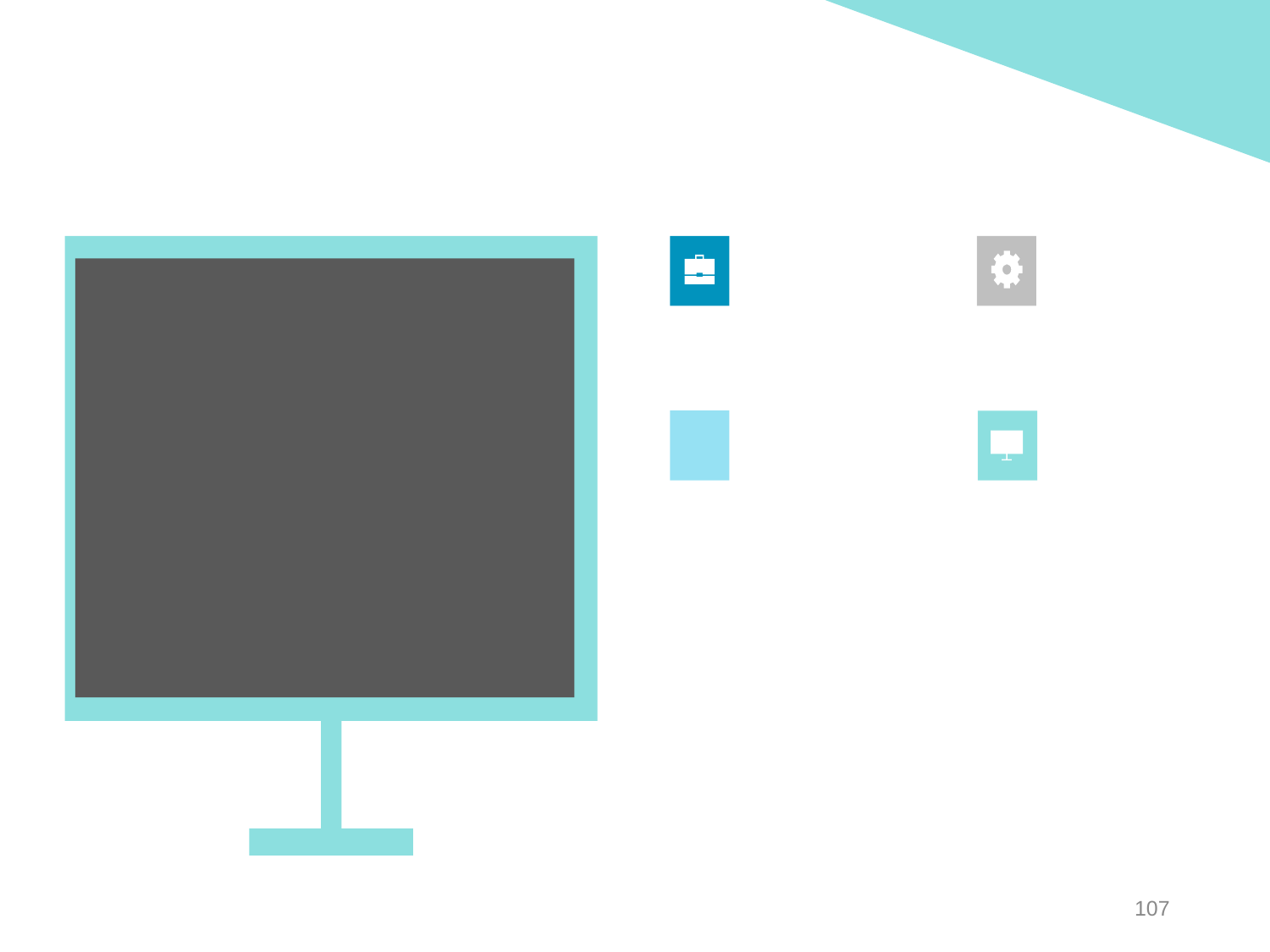

IV. 안드로이드폰으로 실행
(이번주-자신의이름약자가 나오도록 PC실행동영상 제작)_앱 제작은 차후 함
107